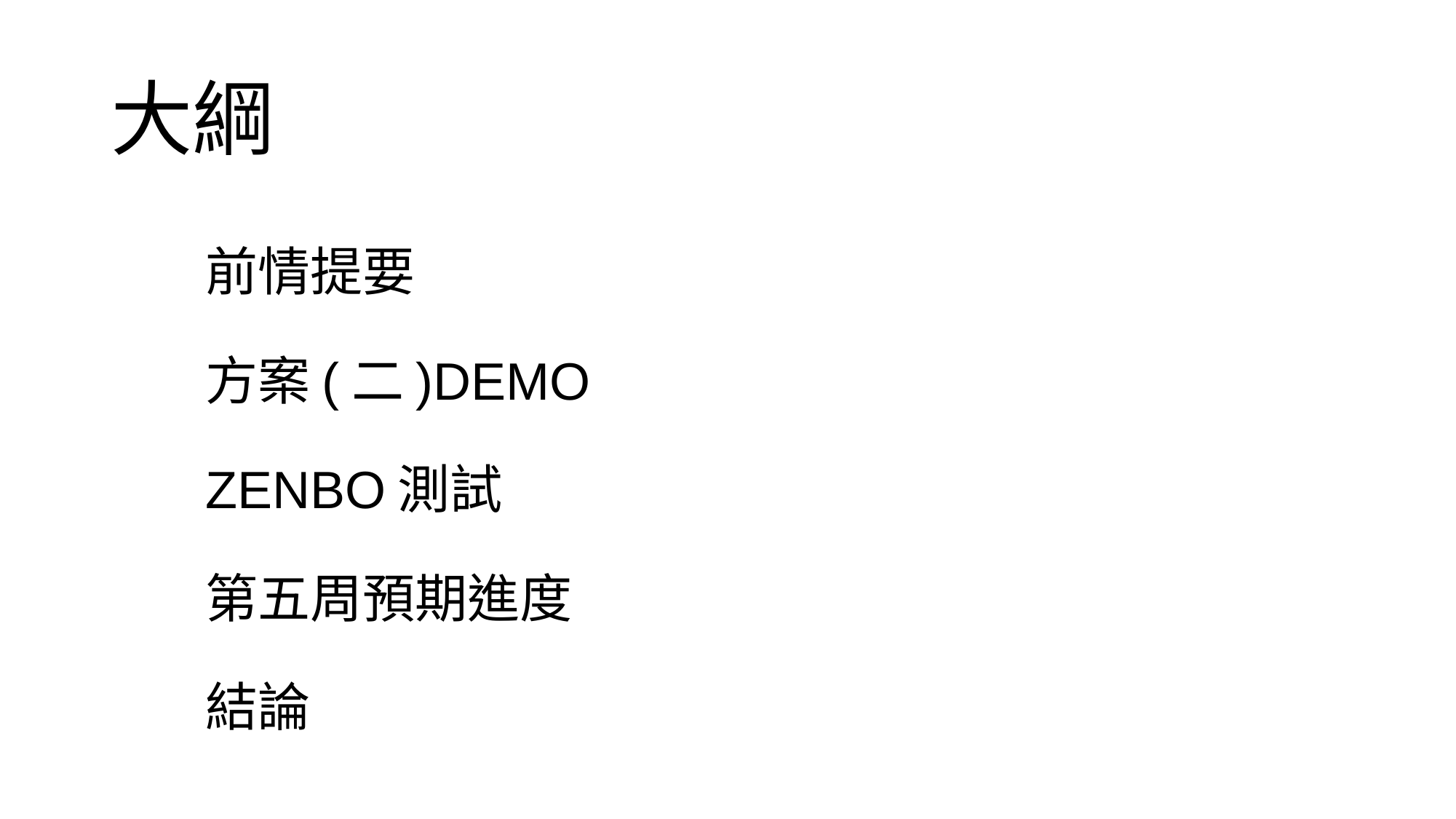

# 大綱
前情提要
方案(二)DEMO
ZENBO測試
第五周預期進度
結論